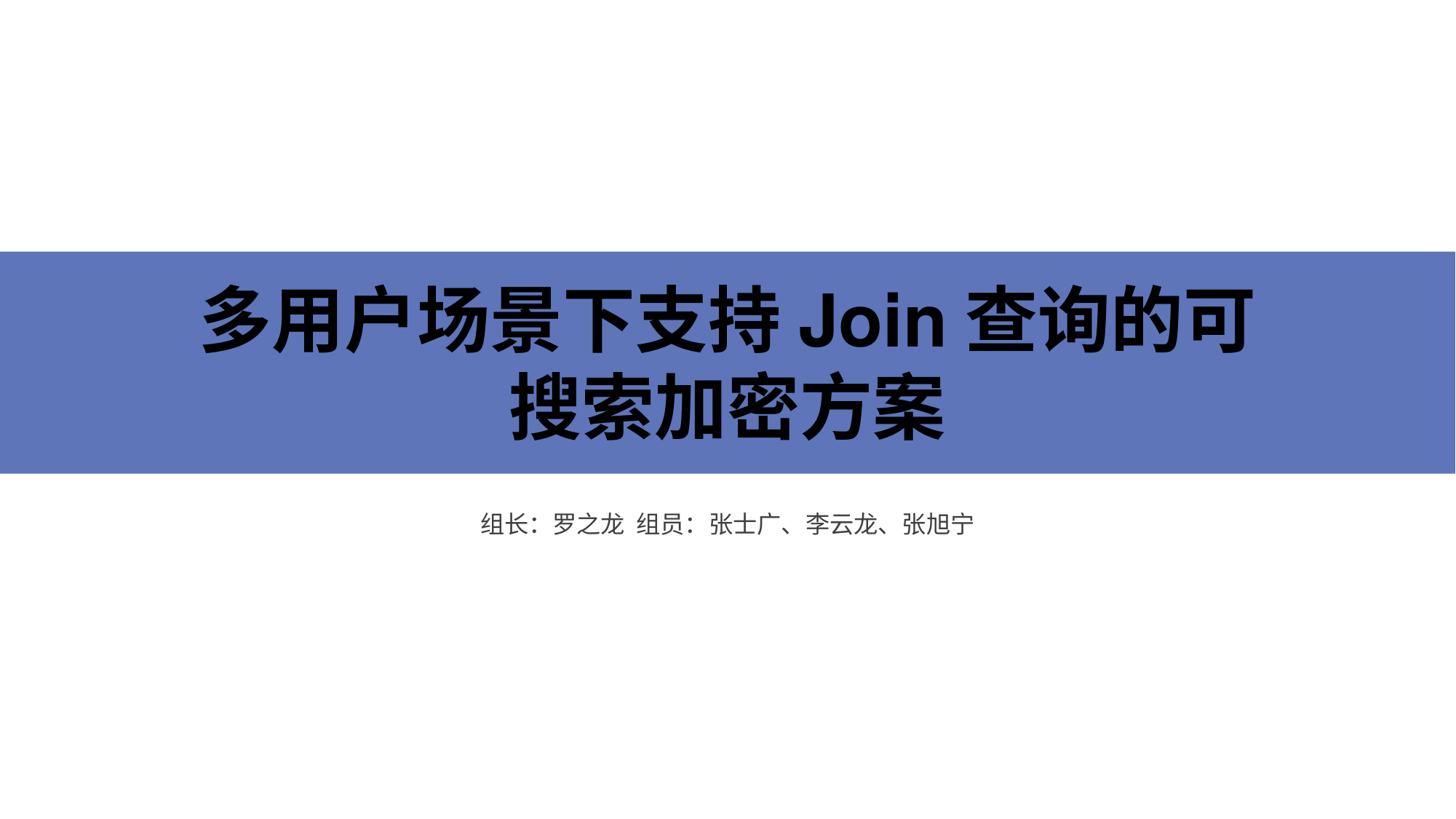

多用户场景下支持Join查询的可搜索加密方案
组长：罗之龙  组员：张士广、李云龙、张旭宁